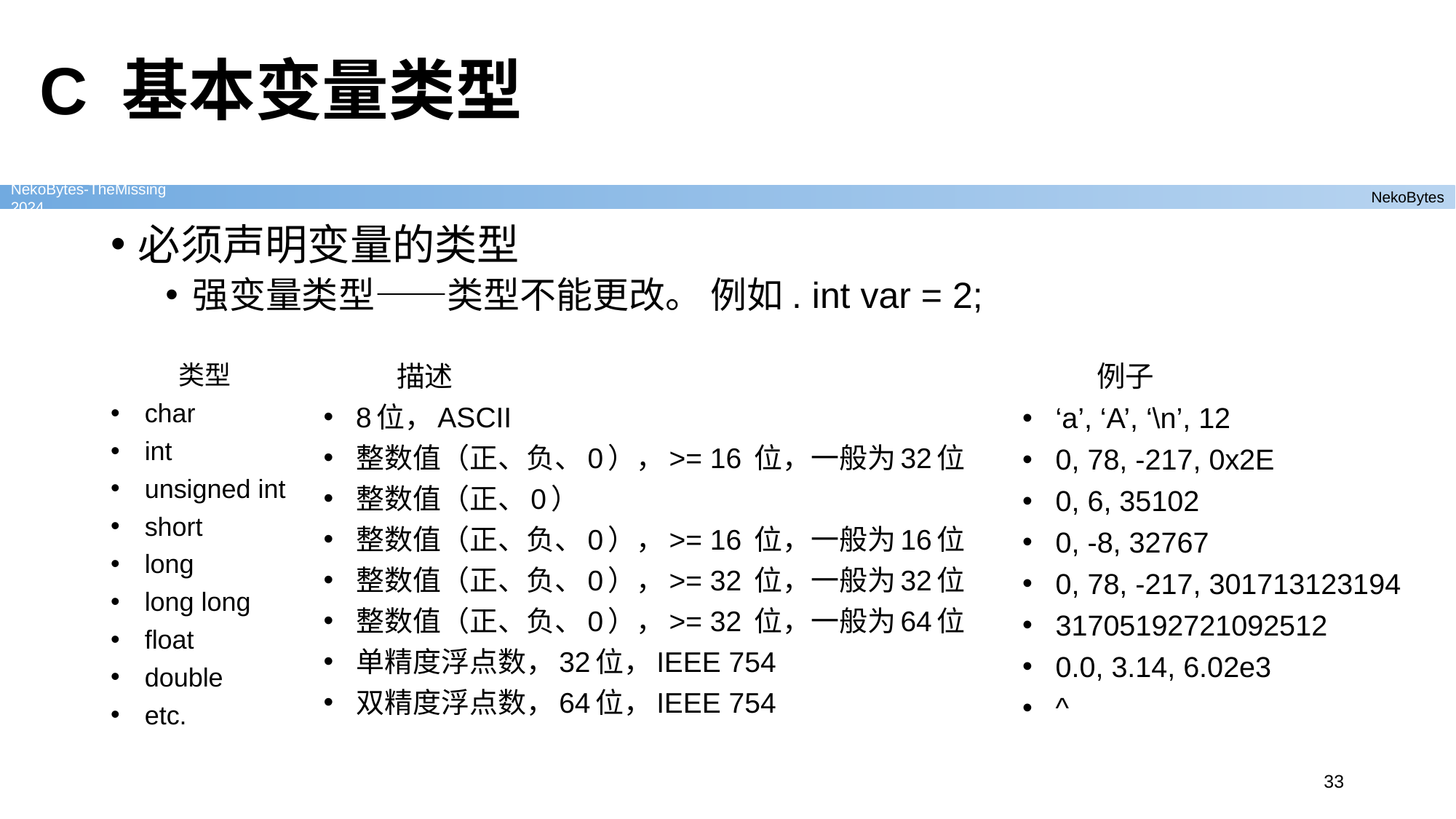

# C 基本变量类型
必须声明变量的类型
强变量类型——类型不能更改。 例如. int var = 2;
	类型
char
int
unsigned int
short
long
long long
float
double
etc.
		描述
8位，ASCII
整数值（正、负、0），>= 16 位，一般为32位
整数值（正、0）
整数值（正、负、0），>= 16 位，一般为16位
整数值（正、负、0），>= 32 位，一般为32位
整数值（正、负、0），>= 32 位，一般为64位
单精度浮点数，32位，IEEE 754
双精度浮点数，64位，IEEE 754
	例子
‘a’, ‘A’, ‘\n’, 12
0, 78, -217, 0x2E
0, 6, 35102
0, -8, 32767
0, 78, -217, 301713123194
31705192721092512
0.0, 3.14, 6.02e3
^
33